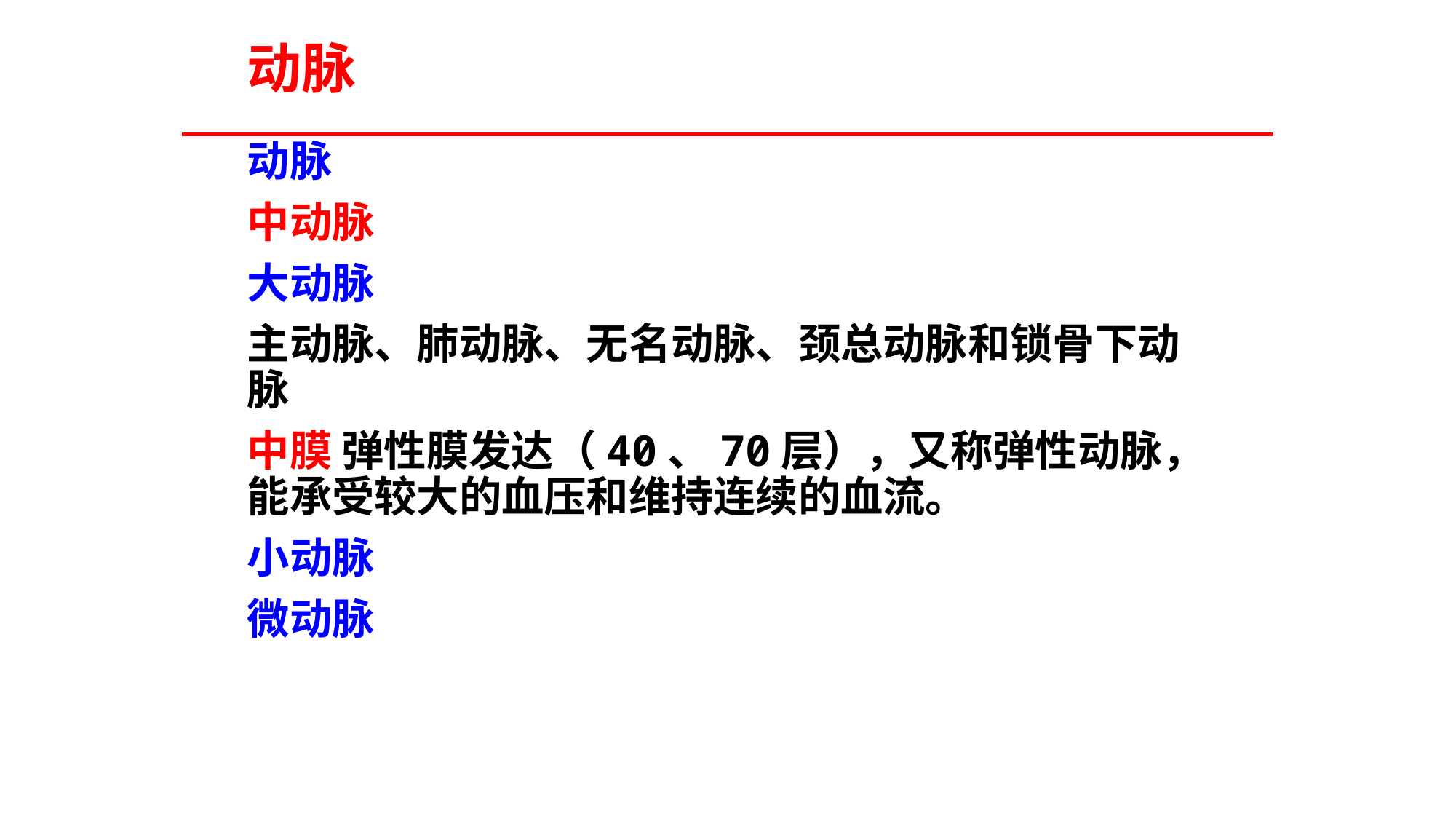

# 动脉
动脉
中动脉
大动脉
主动脉、肺动脉、无名动脉、颈总动脉和锁骨下动脉
中膜 弹性膜发达（40、70层），又称弹性动脉，能承受较大的血压和维持连续的血流。
小动脉
微动脉